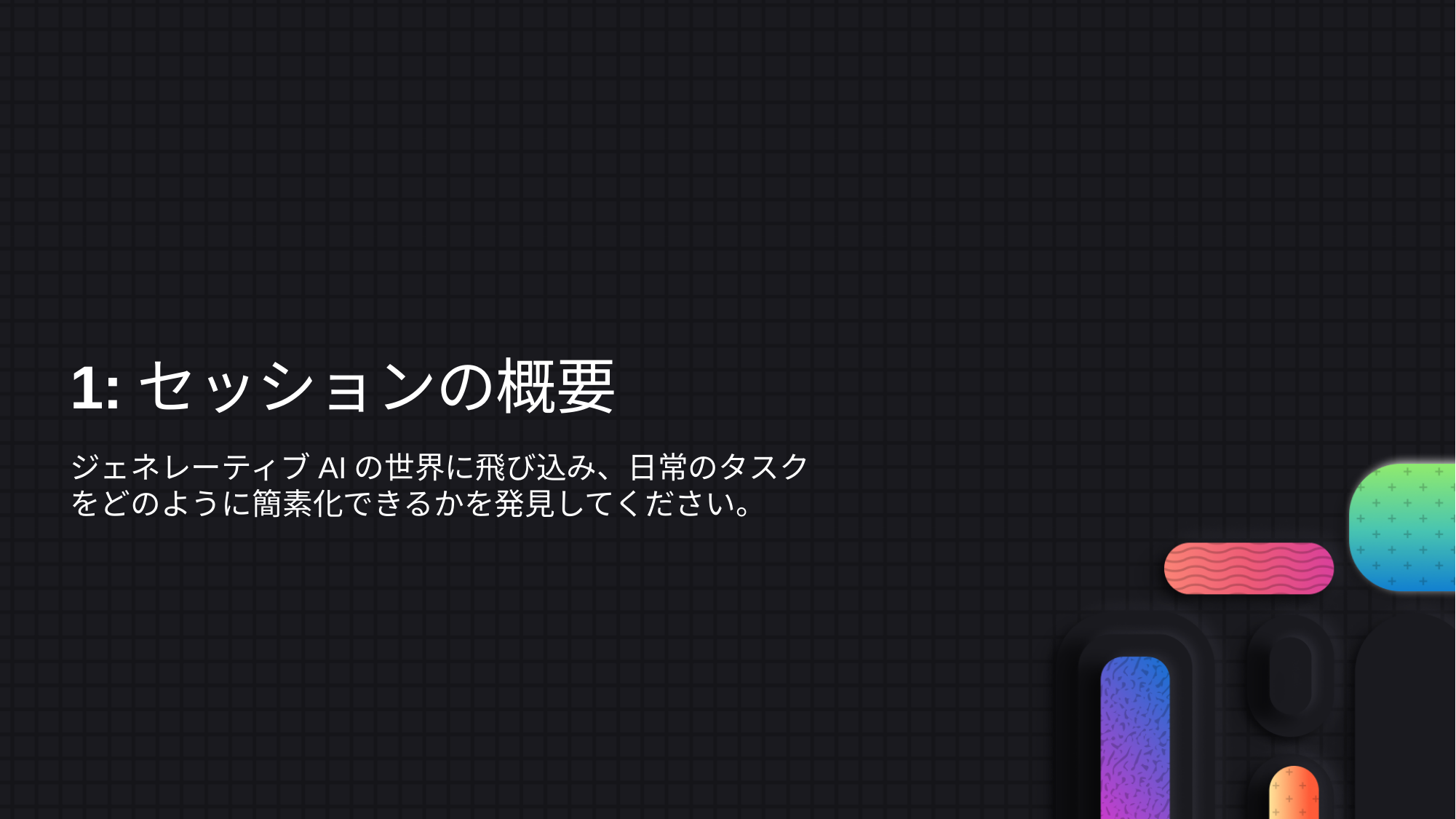

# 1:セッションの概要
ジェネレーティブAIの世界に飛び込み、日常のタスクをどのように簡素化できるかを発見してください。